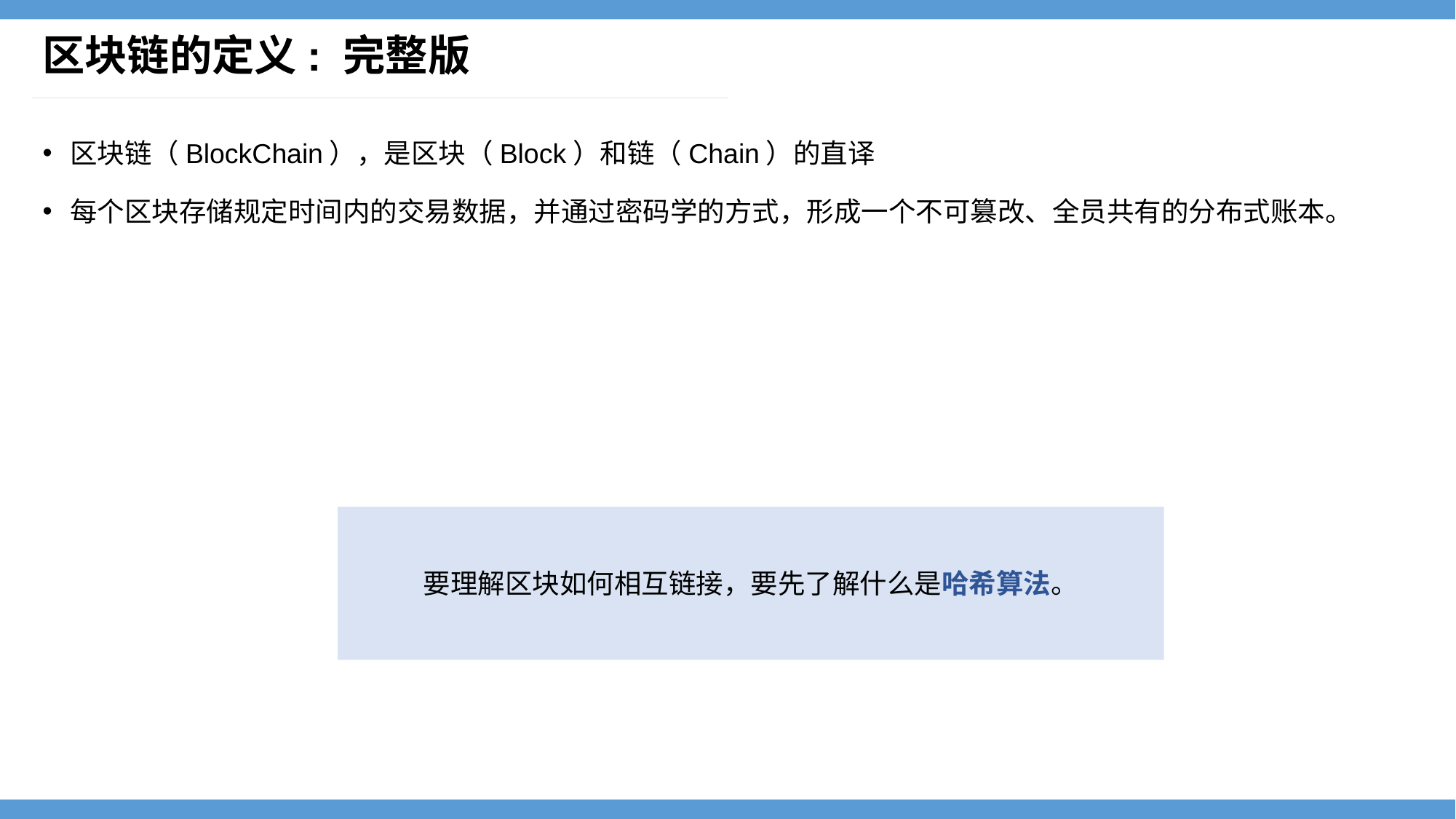

# 区块链的定义: 完整版
区块链（BlockChain），是区块（Block）和链（Chain）的直译
每个区块存储规定时间内的交易数据，并通过密码学的方式，形成一个不可篡改、全员共有的分布式账本。

要理解区块如何相互链接，要先了解什么是哈希算法。